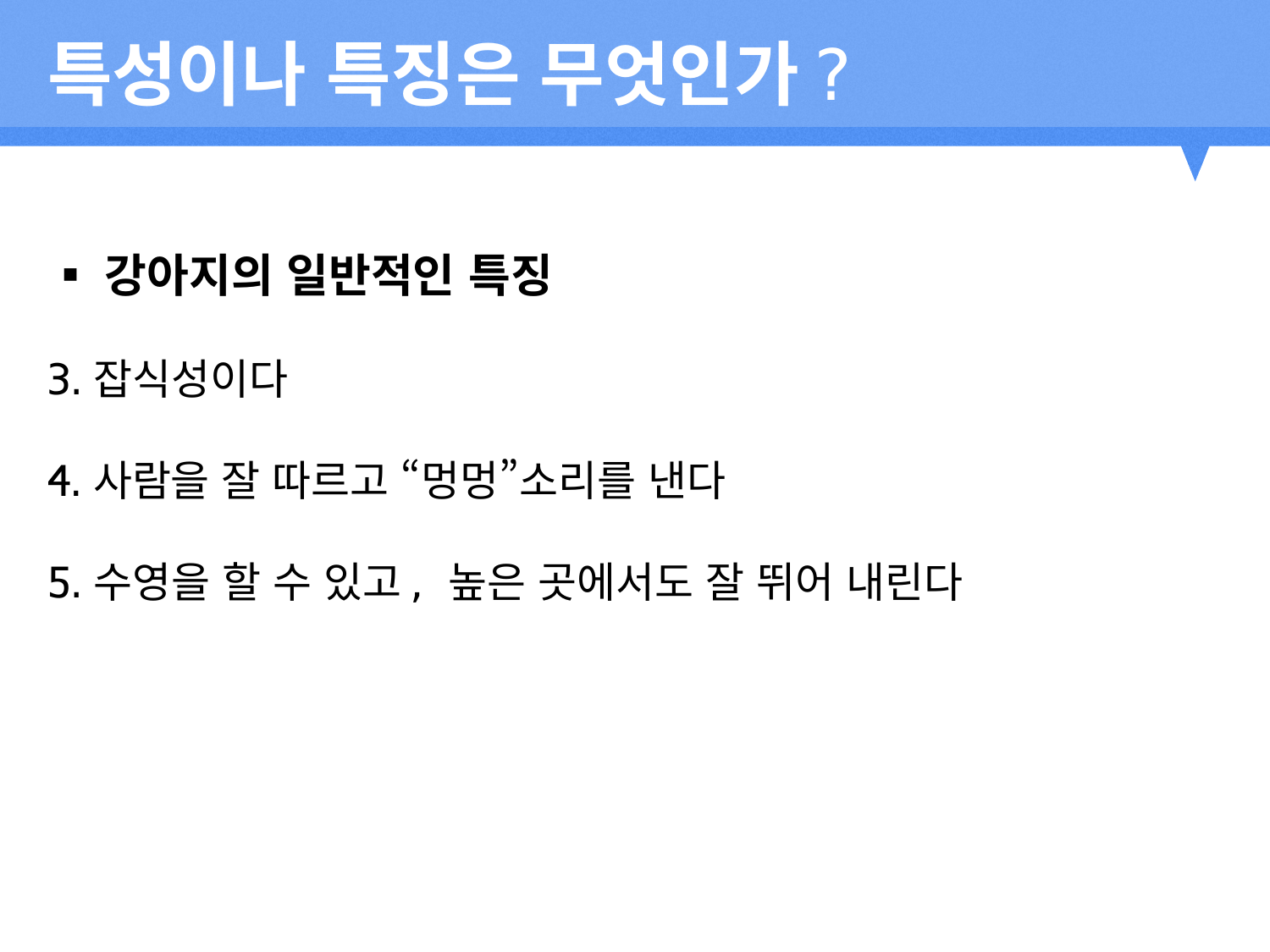

특성이나 특징은 무엇인가?
▪강아지의 일반적인 특징

3.잡식성이다

4.사람을 잘 따르고 “멍멍”소리를 낸다

5.수영을 할 수 있고, 높은 곳에서도 잘 뛰어 내린다
2012
2011
2013